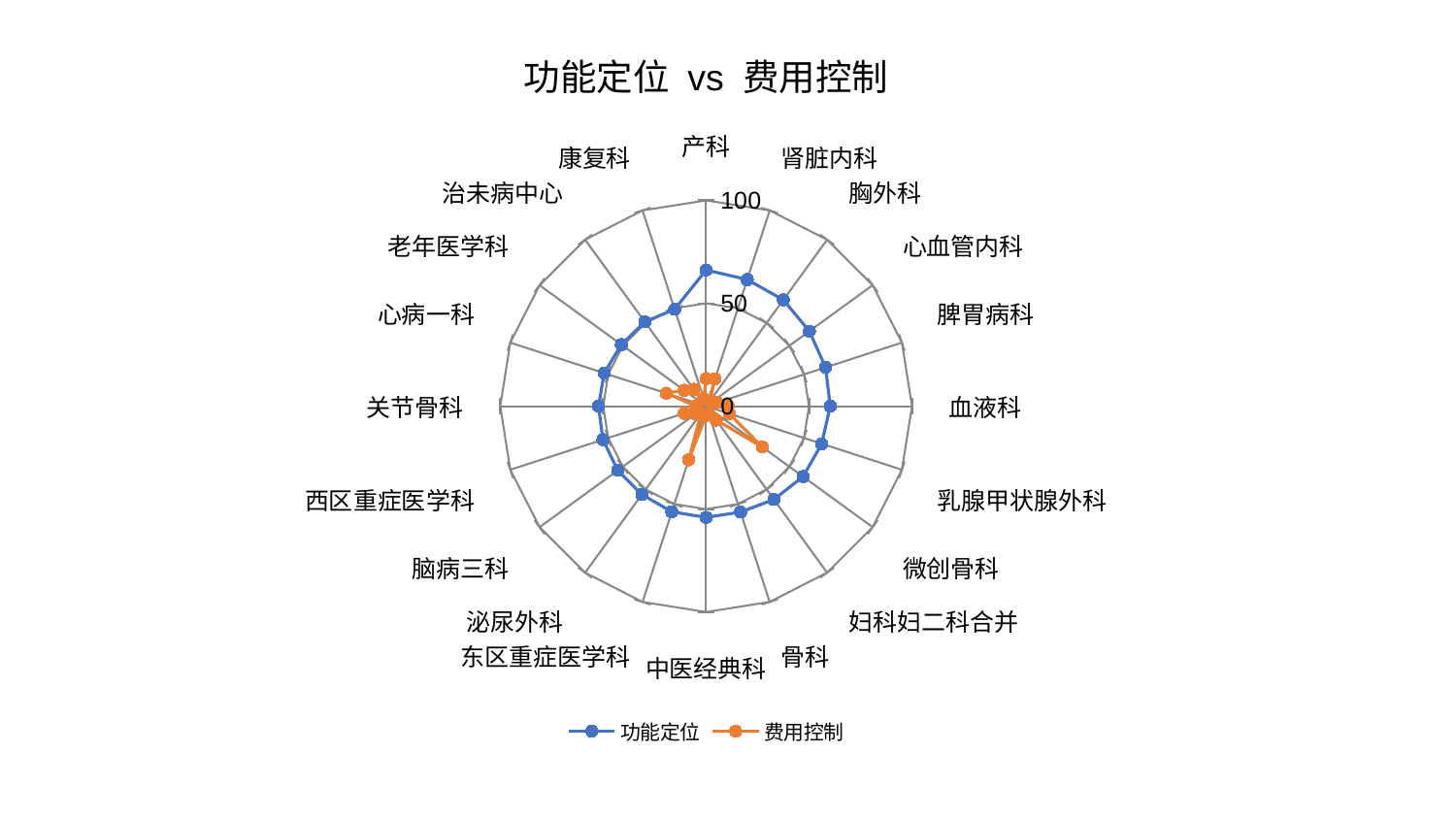

### Chart: 功能定位 vs 费用控制

| Category | 功能定位 | 费用控制 |
|---|---|---|
| 产科 | 66.18108841014076 | 13.394443168604276 |
| 肾脏内科 | 64.66750281835802 | 13.989621596892967 |
| 胸外科 | 63.840181310052984 | 3.2316880632641745 |
| 心血管内科 | 62.01357744215626 | 3.3399561324642644 |
| 脾胃病科 | 61.01863090041884 | 5.671297532285484 |
| 血液科 | 60.317663084567485 | 10.734160158855836 |
| 乳腺甲状腺外科 | 59.02886956805242 | 11.874368663810767 |
| 微创骨科 | 58.25246415044717 | 33.72675744661079 |
| 妇科妇二科合并 | 56.03861890696718 | 8.303243970821086 |
| 骨科 | 54.124259563305635 | 4.135883504571022 |
| 中医经典科 | 54.04830111858524 | 4.420747350639594 |
| 东区重症医学科 | 53.96315066492209 | 27.376149655467326 |
| 泌尿外科 | 53.08973906130523 | 4.328551541901509 |
| 脑病三科 | 53.063135047652096 | 6.279928131470196 |
| 西区重症医学科 | 52.677113469537325 | 11.213133288046516 |
| 关节骨科 | 52.27348546594011 | 4.9998013334628215 |
| 心病一科 | 52.06099339167078 | 20.299495210261398 |
| 老年医学科 | 50.90216128303733 | 13.142375672599934 |
| 治未病中心 | 50.63524120244914 | 10.107878171335955 |
| 康复科 | 49.52406733925882 | 3.8278801530157525 |
39